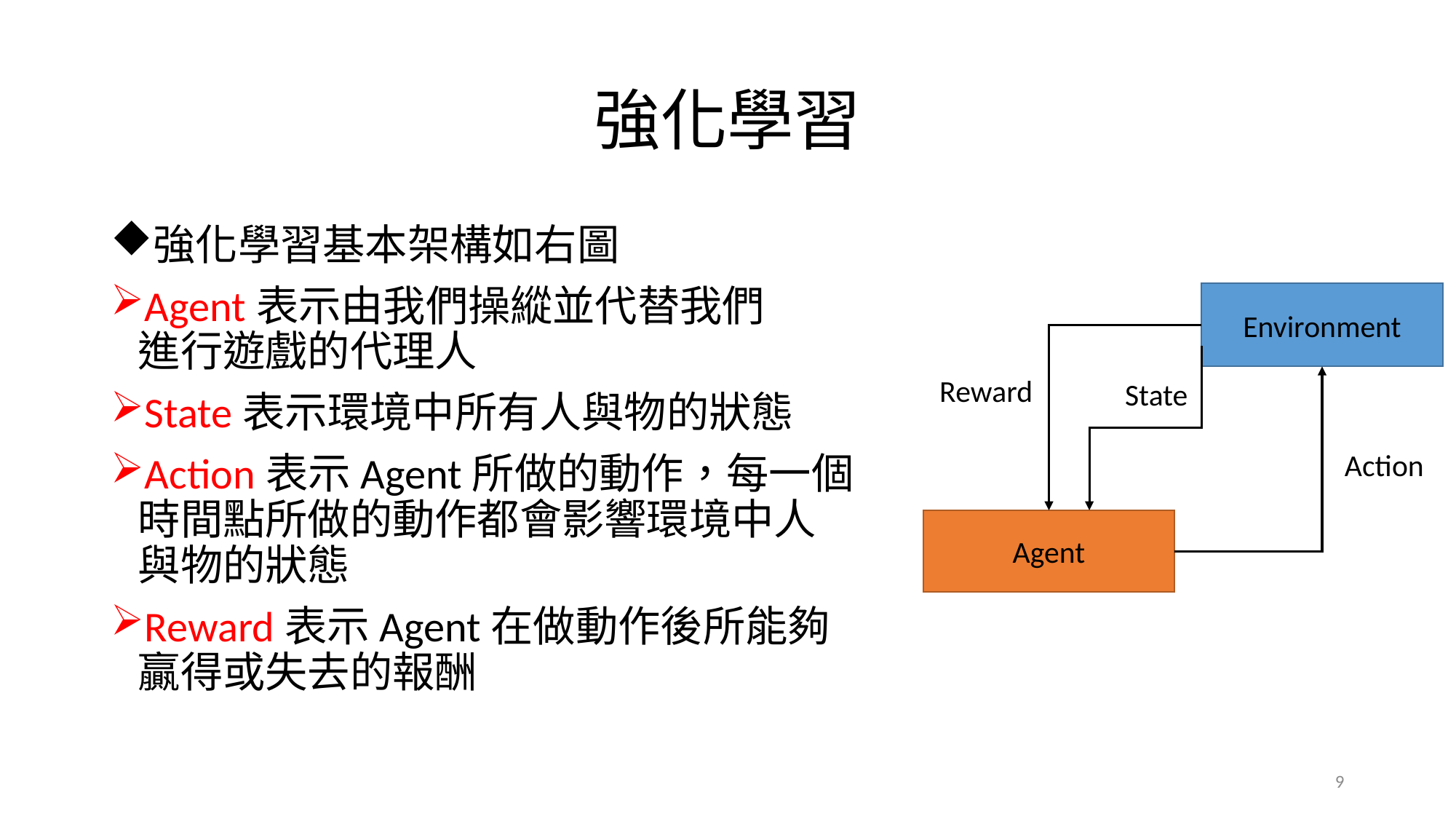

# 強化學習
強化學習基本架構如右圖
Agent表示由我們操縱並代替我們
進行遊戲的代理人
State表示環境中所有人與物的狀態
Action表示Agent所做的動作，每一個
時間點所做的動作都會影響環境中人
與物的狀態
Reward表示Agent在做動作後所能夠
贏得或失去的報酬

Environment
Reward
State
Action
Agent
9